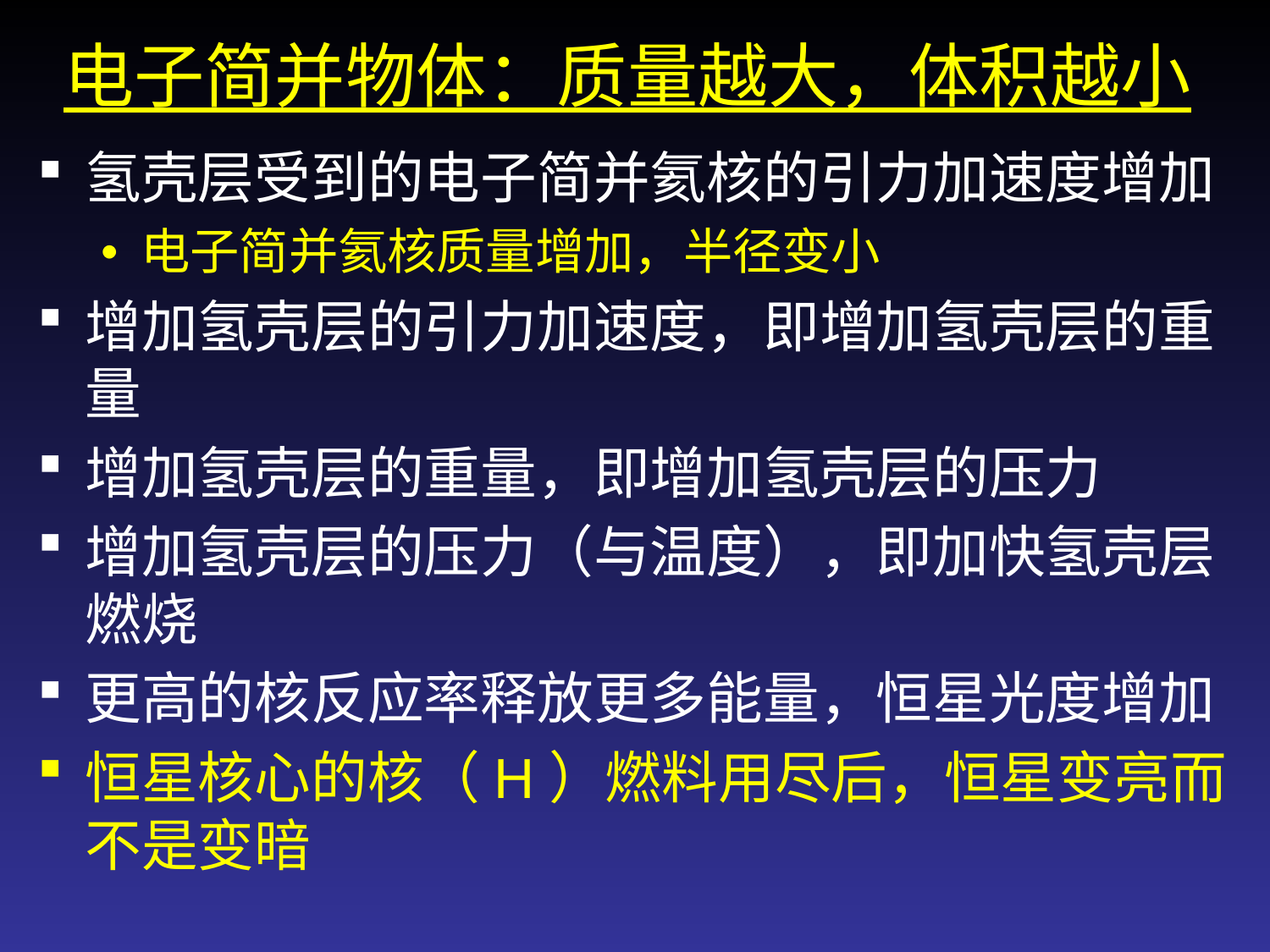

电子简并物体：质量越大，体积越小
氢壳层受到的电子简并氦核的引力加速度增加
电子简并氦核质量增加，半径变小
增加氢壳层的引力加速度，即增加氢壳层的重量
增加氢壳层的重量，即增加氢壳层的压力
增加氢壳层的压力（与温度），即加快氢壳层燃烧
更高的核反应率释放更多能量，恒星光度增加
恒星核心的核（H）燃料用尽后，恒星变亮而不是变暗